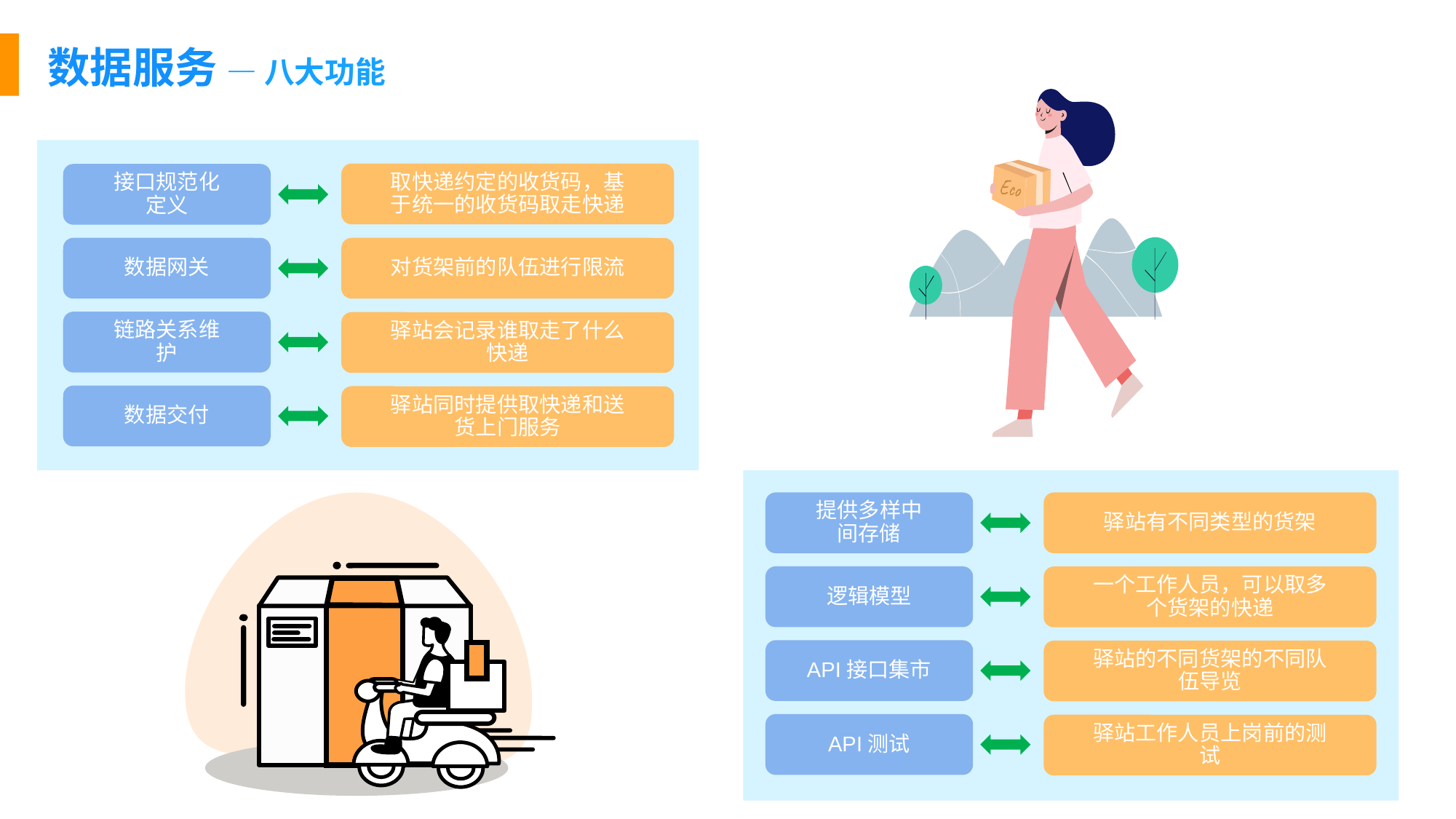

数据服务 — 八大功能

取快递约定的收货码，基于统一的收货码取走快递
接口规范化定义

数据网关
对货架前的队伍进行限流

链路关系维护
驿站会记录谁取走了什么快递

数据交付
驿站同时提供取快递和送货上门服务

提供多样中间存储
驿站有不同类型的货架

逻辑模型
一个工作人员，可以取多个货架的快递

API接口集市
驿站的不同货架的不同队伍导览

API测试
驿站工作人员上岗前的测试